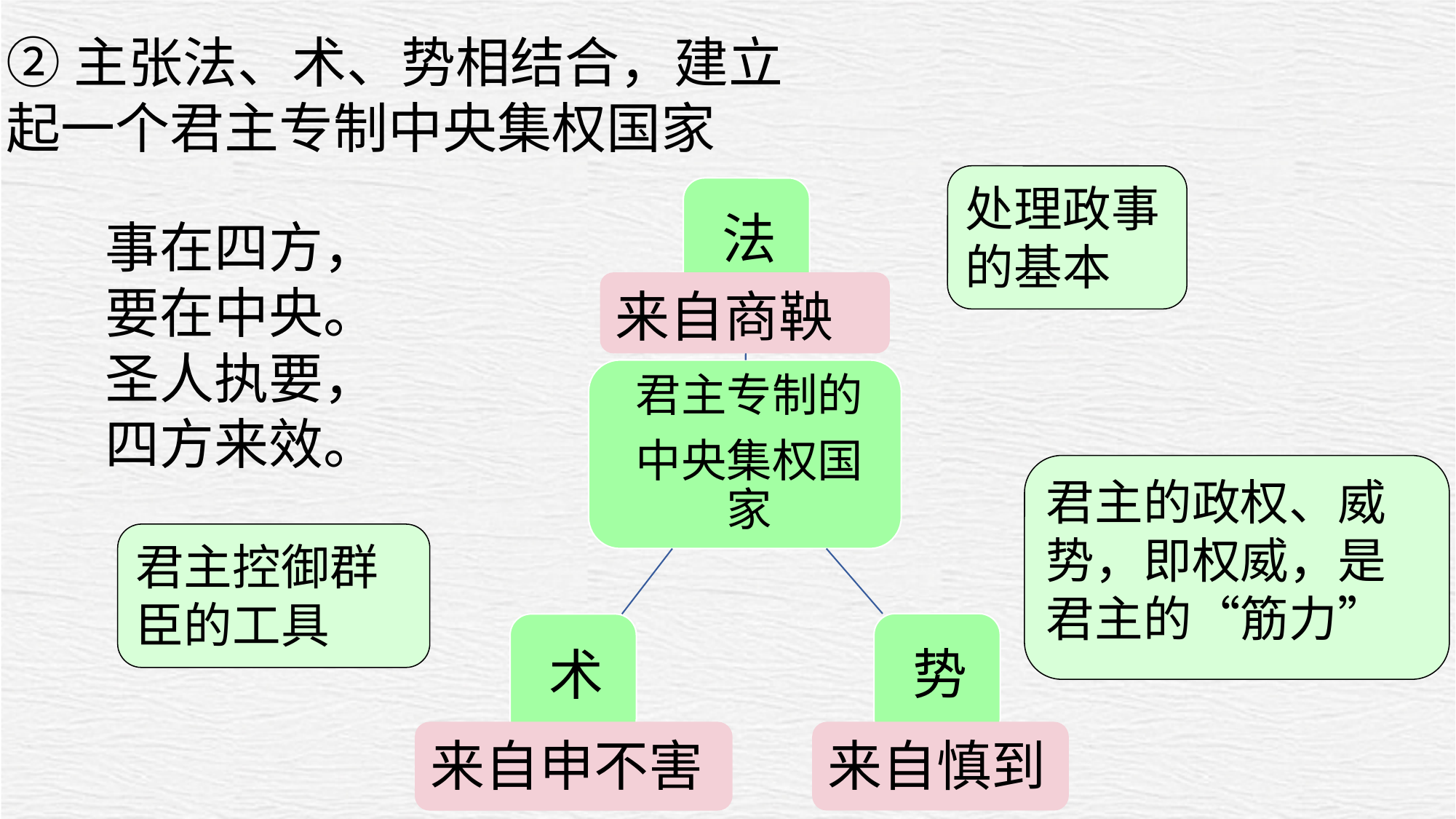

②主张法、术、势相结合，建立起一个君主专制中央集权国家
君主专制的
中央集权国家
法
势
术
处理政事的基本
事在四方，要在中央。圣人执要，四方来效。
来自商鞅
君主的政权、威势，即权威，是君主的“筋力”
君主控御群臣的工具
来自申不害
来自慎到